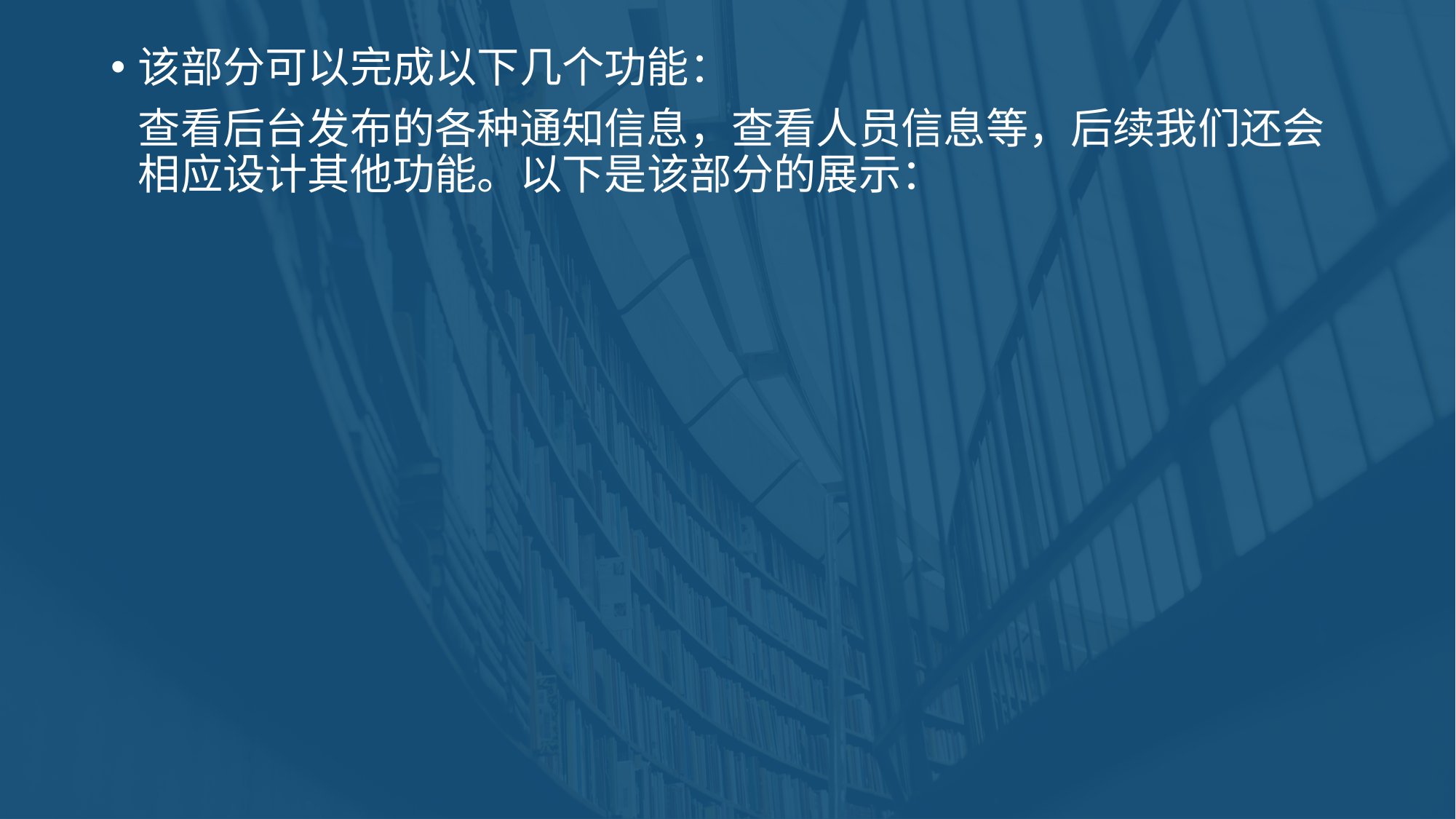

该部分可以完成以下几个功能：
	查看后台发布的各种通知信息，查看人员信息等，后续我们还会相应设计其他功能。以下是该部分的展示：